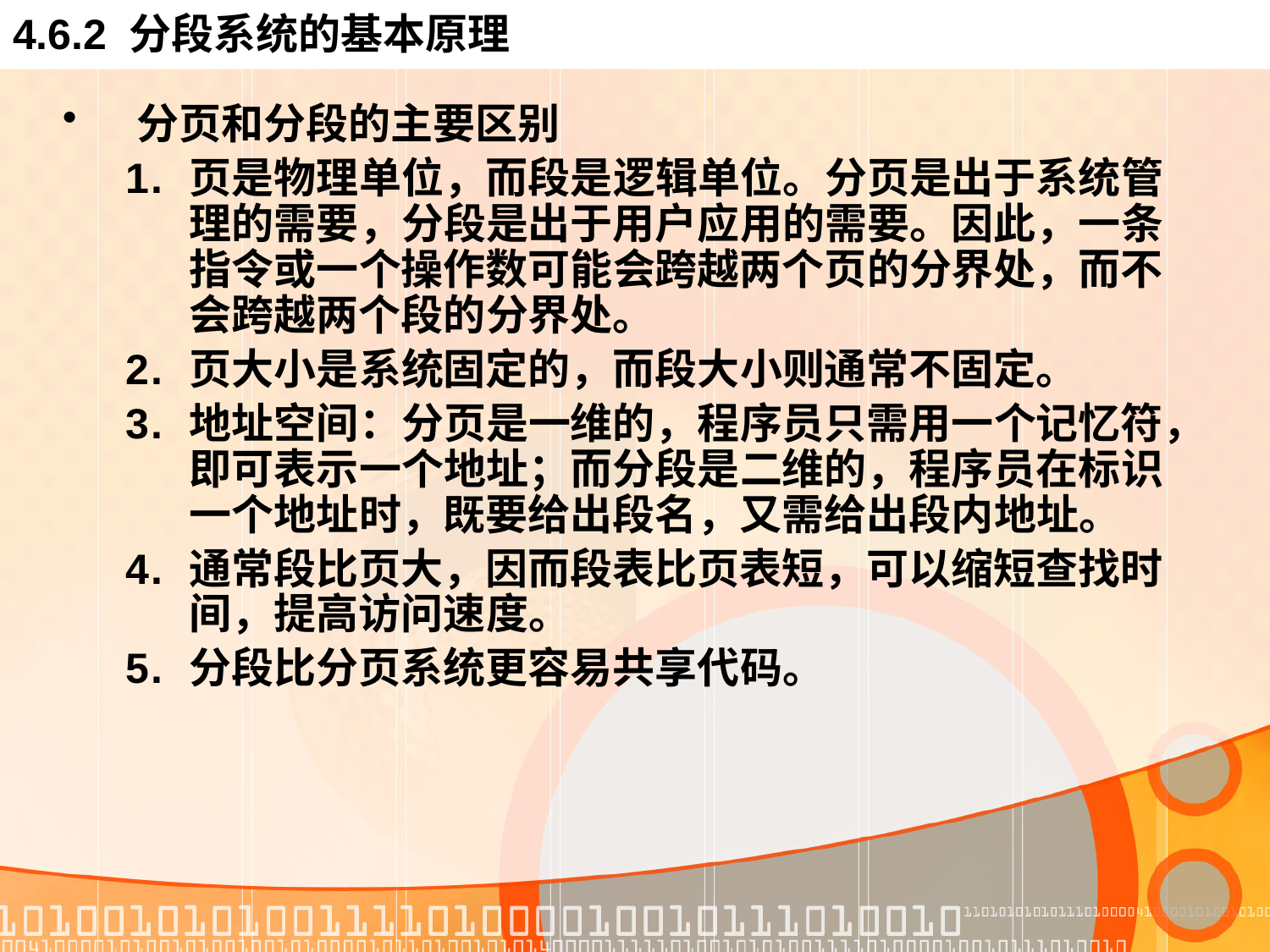

# 4.6.2 分段系统的基本原理
分页和分段的主要区别
页是物理单位，而段是逻辑单位。分页是出于系统管理的需要，分段是出于用户应用的需要。因此，一条指令或一个操作数可能会跨越两个页的分界处，而不会跨越两个段的分界处。
页大小是系统固定的，而段大小则通常不固定。
地址空间：分页是一维的，程序员只需用一个记忆符，即可表示一个地址；而分段是二维的，程序员在标识一个地址时，既要给出段名，又需给出段内地址。
通常段比页大，因而段表比页表短，可以缩短查找时间，提高访问速度。
分段比分页系统更容易共享代码。